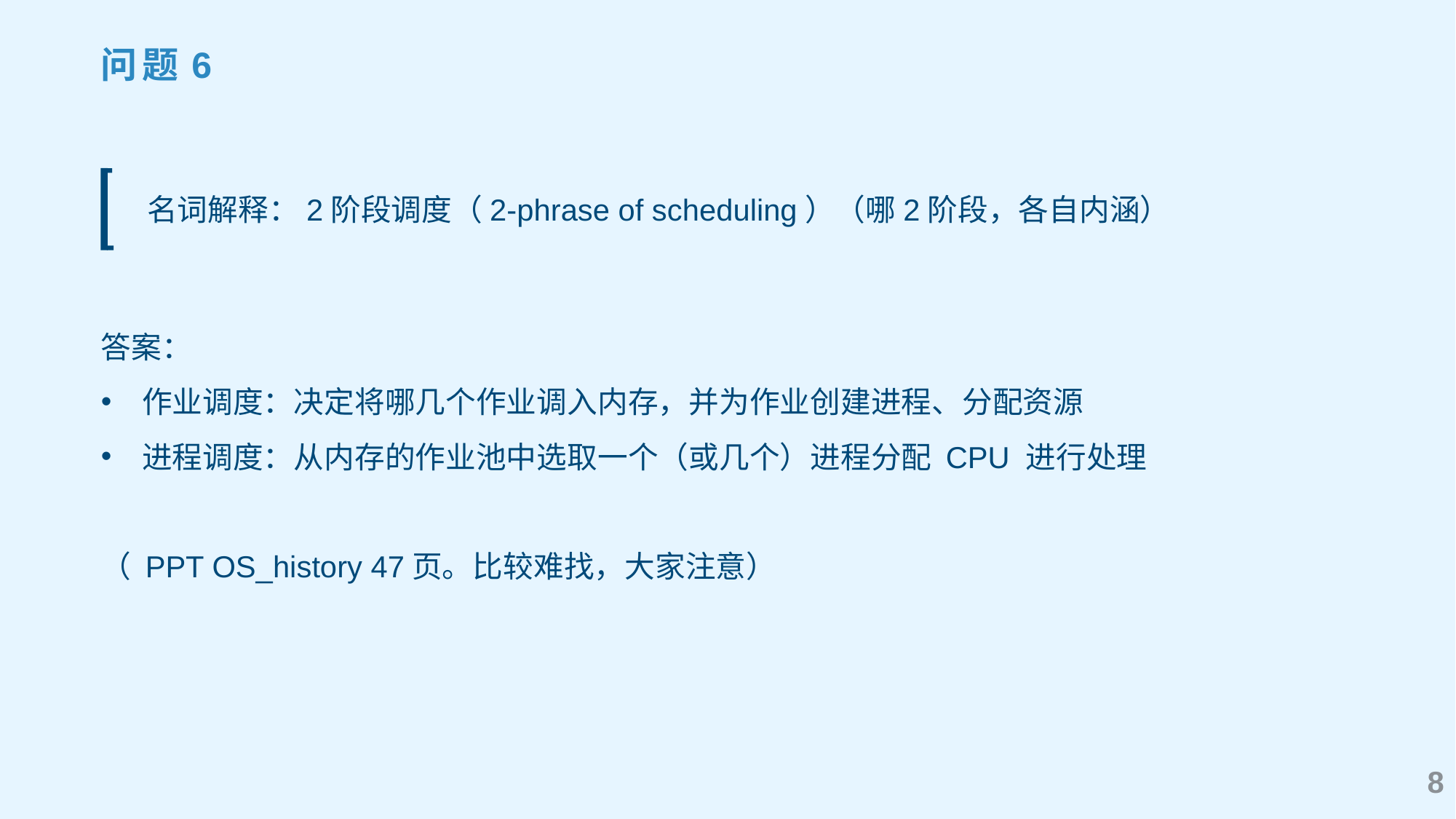

问题6

名词解释：2阶段调度（2-phrase of scheduling）（哪2阶段，各自内涵）
答案：
作业调度：决定将哪几个作业调入内存，并为作业创建进程、分配资源
进程调度：从内存的作业池中选取一个（或几个）进程分配 CPU 进行处理

（ PPT OS_history 47页。比较难找，大家注意）
8